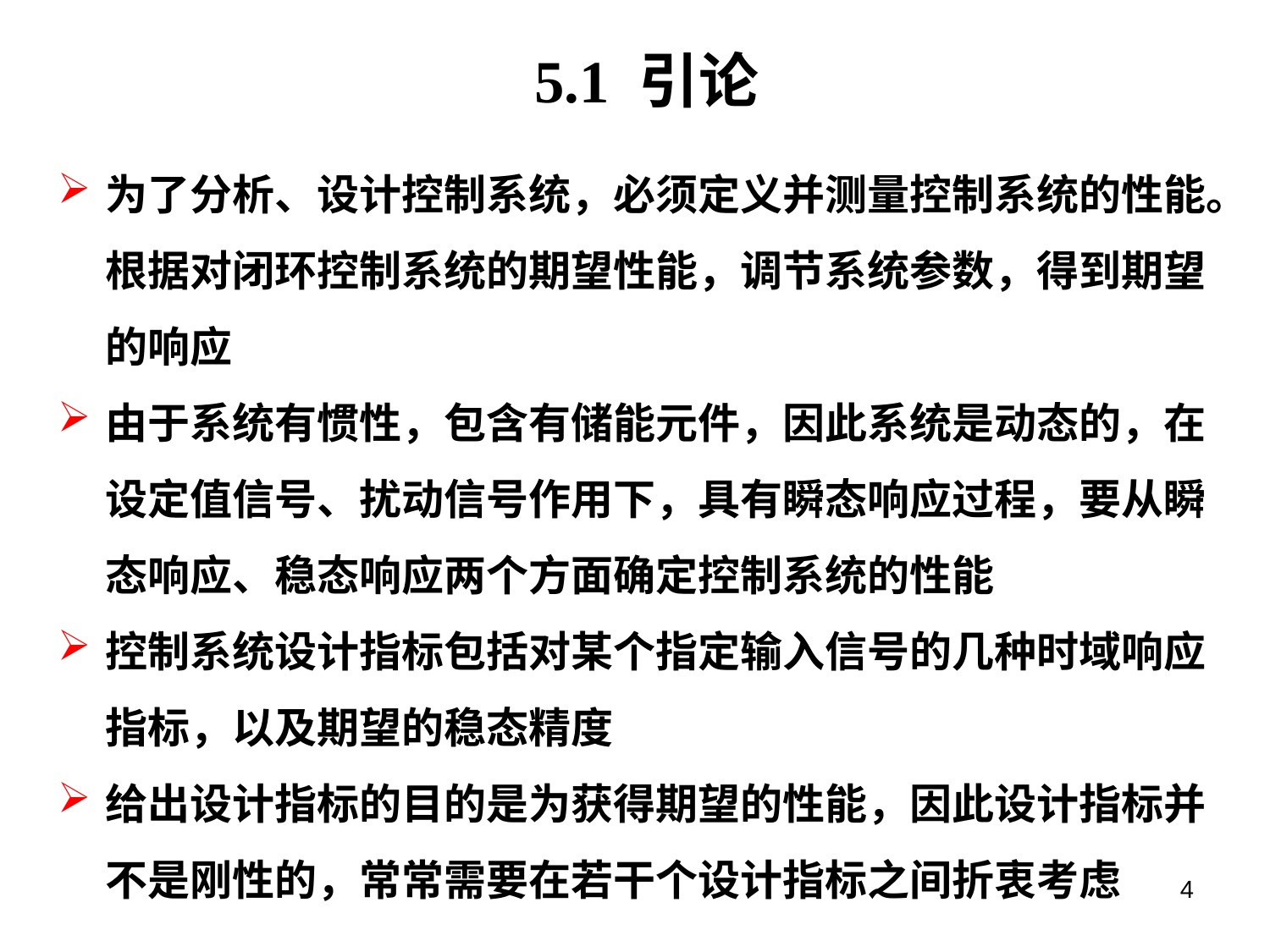

# 5.1 引论
为了分析、设计控制系统，必须定义并测量控制系统的性能。根据对闭环控制系统的期望性能，调节系统参数，得到期望的响应
由于系统有惯性，包含有储能元件，因此系统是动态的，在设定值信号、扰动信号作用下，具有瞬态响应过程，要从瞬态响应、稳态响应两个方面确定控制系统的性能
控制系统设计指标包括对某个指定输入信号的几种时域响应指标，以及期望的稳态精度
给出设计指标的目的是为获得期望的性能，因此设计指标并不是刚性的，常常需要在若干个设计指标之间折衷考虑
4